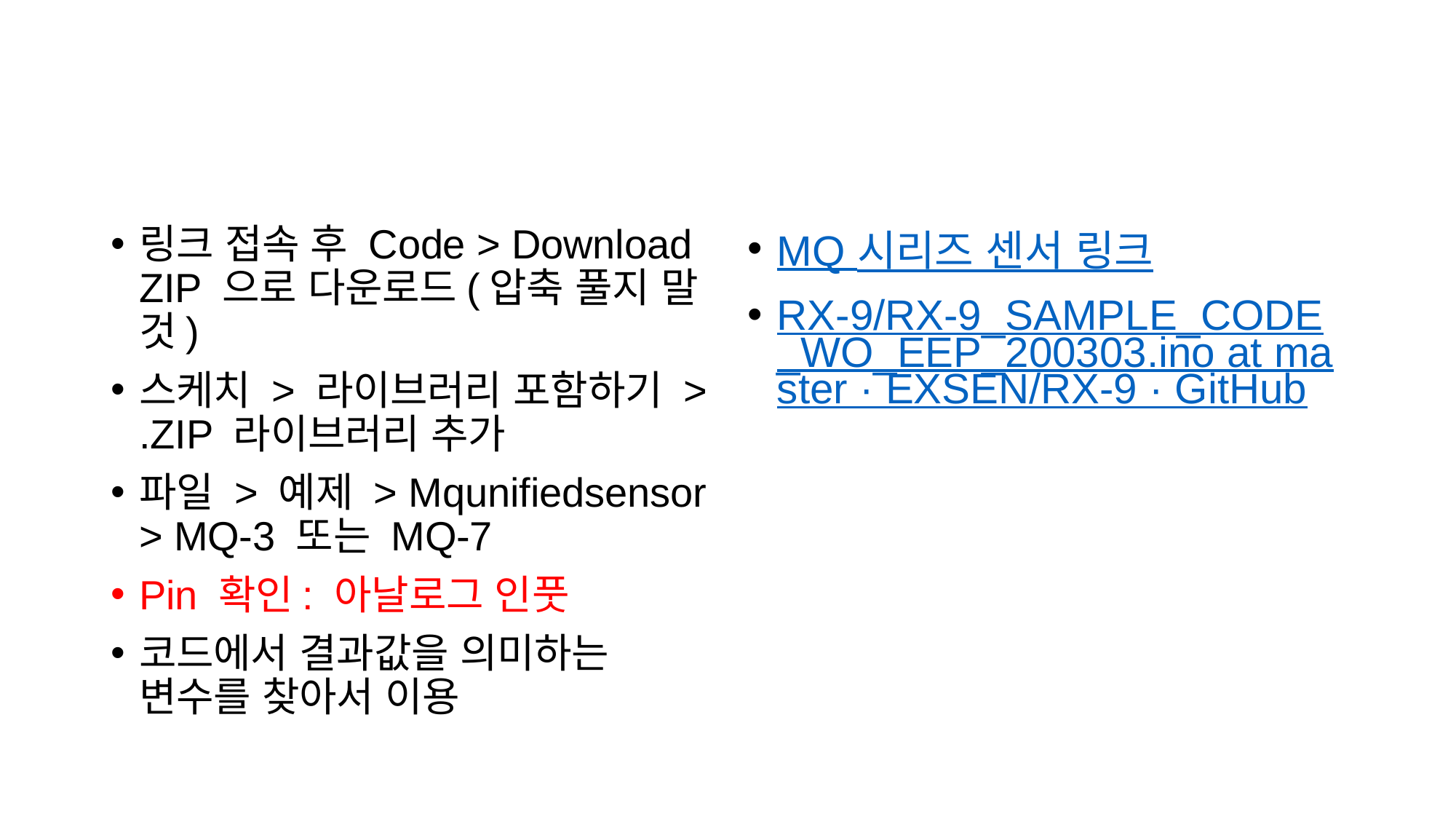

#
링크 접속 후 Code > Download ZIP 으로 다운로드(압축 풀지 말 것)
스케치 > 라이브러리 포함하기 > .ZIP 라이브러리 추가
파일 > 예제 > Mqunifiedsensor > MQ-3 또는 MQ-7
Pin 확인: 아날로그 인풋
코드에서 결과값을 의미하는 변수를 찾아서 이용

MQ 시리즈 센서 링크
RX-9/RX-9_SAMPLE_CODE_WO_EEP_200303.ino at master · EXSEN/RX-9 · GitHub